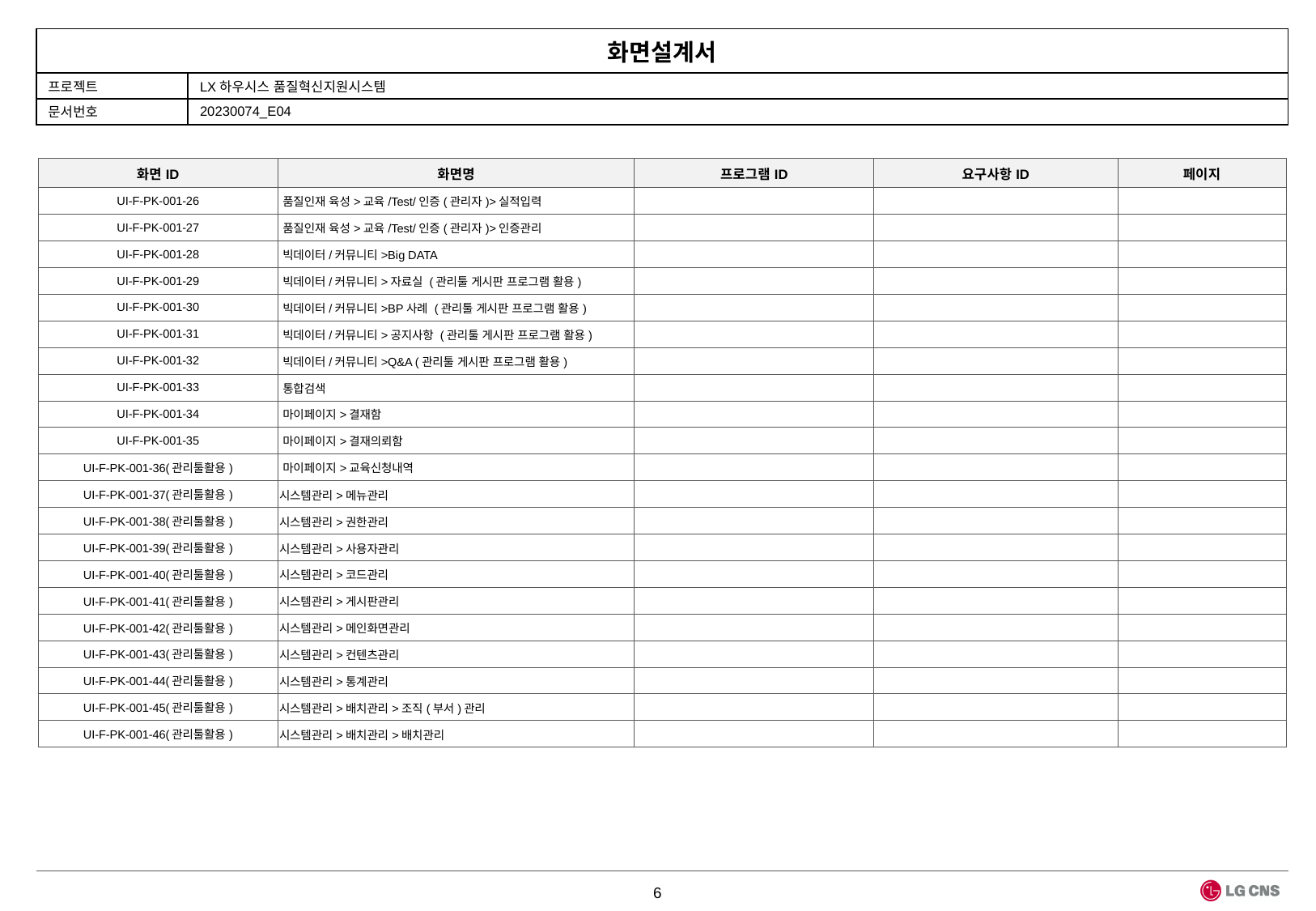

| 화면ID | 화면명 | 프로그램ID | 요구사항ID | 페이지 |
| --- | --- | --- | --- | --- |
| UI-F-PK-001-26 | 품질인재 육성>교육/Test/인증(관리자)>실적입력 |  |  |  |
| UI-F-PK-001-27 | 품질인재 육성>교육/Test/인증(관리자)>인증관리 |  |  |  |
| UI-F-PK-001-28 | 빅데이터/커뮤니티>Big DATA |  |  |  |
| UI-F-PK-001-29 | 빅데이터/커뮤니티>자료실 (관리툴 게시판 프로그램 활용) |  |  |  |
| UI-F-PK-001-30 | 빅데이터/커뮤니티>BP사례 (관리툴 게시판 프로그램 활용) |  |  |  |
| UI-F-PK-001-31 | 빅데이터/커뮤니티>공지사항 (관리툴 게시판 프로그램 활용) |  |  |  |
| UI-F-PK-001-32 | 빅데이터/커뮤니티>Q&A (관리툴 게시판 프로그램 활용) |  |  |  |
| UI-F-PK-001-33 | 통합검색 |  |  |  |
| UI-F-PK-001-34 | 마이페이지>결재함 |  |  |  |
| UI-F-PK-001-35 | 마이페이지>결재의뢰함 |  |  |  |
| UI-F-PK-001-36(관리툴활용) | 마이페이지>교육신청내역 |  |  |  |
| UI-F-PK-001-37(관리툴활용) | 시스템관리>메뉴관리 |  |  |  |
| UI-F-PK-001-38(관리툴활용) | 시스템관리>권한관리 |  |  |  |
| UI-F-PK-001-39(관리툴활용) | 시스템관리>사용자관리 |  |  |  |
| UI-F-PK-001-40(관리툴활용) | 시스템관리>코드관리 |  |  |  |
| UI-F-PK-001-41(관리툴활용) | 시스템관리>게시판관리 |  |  |  |
| UI-F-PK-001-42(관리툴활용) | 시스템관리>메인화면관리 |  |  |  |
| UI-F-PK-001-43(관리툴활용) | 시스템관리>컨텐츠관리 |  |  |  |
| UI-F-PK-001-44(관리툴활용) | 시스템관리>통계관리 |  |  |  |
| UI-F-PK-001-45(관리툴활용) | 시스템관리>배치관리>조직(부서)관리 |  |  |  |
| UI-F-PK-001-46(관리툴활용) | 시스템관리>배치관리>배치관리 |  |  |  |